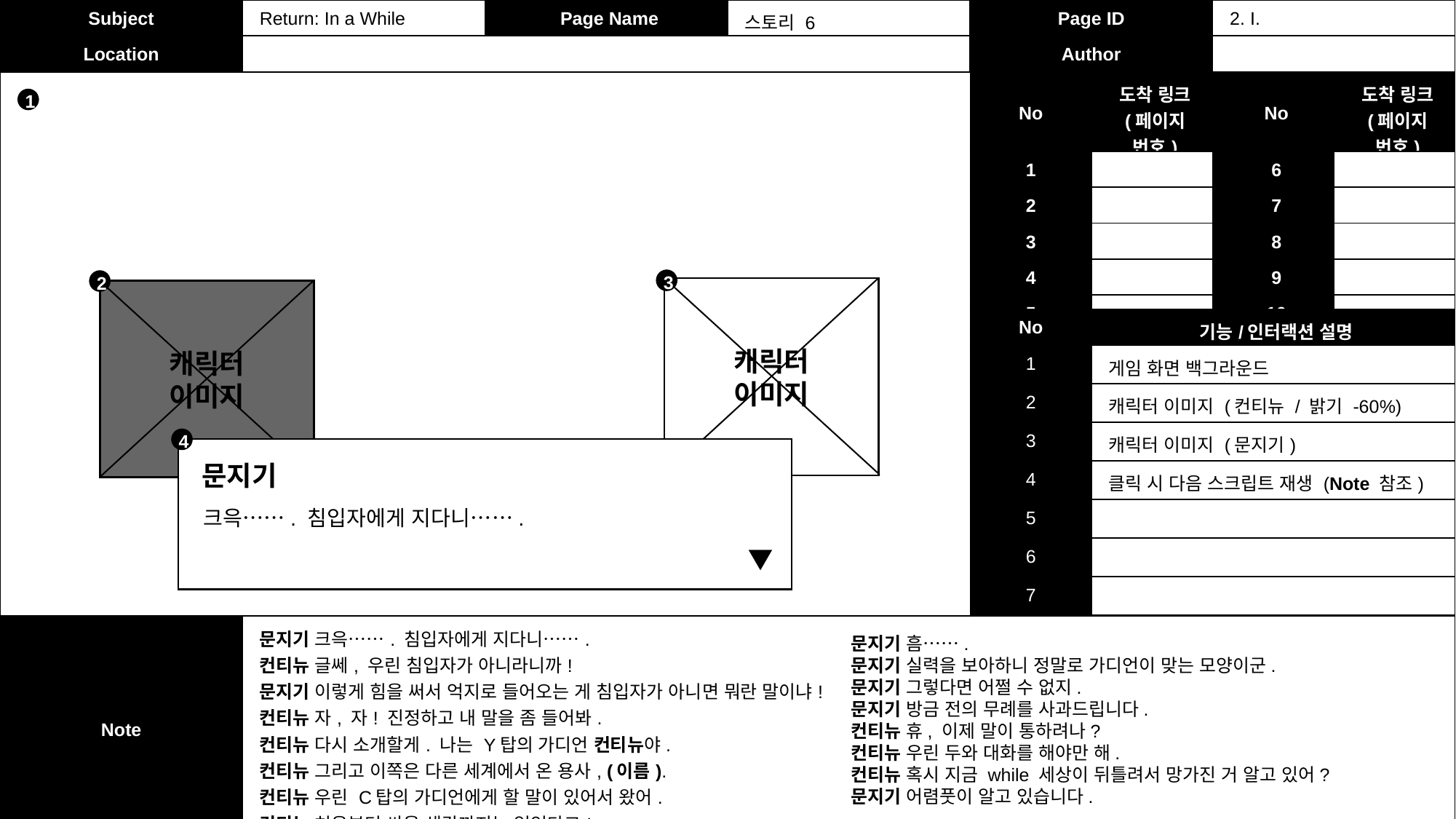

| Subject | Return: In a While | Page Name | 스토리 6 | Page ID | 2. I. |
| --- | --- | --- | --- | --- | --- |
| Location |  |  |  | Author |  |
| No | 도착 링크 (페이지 번호) | No | 도착 링크 (페이지 번호) |
| --- | --- | --- | --- |
| 1 |  | 6 |  |
| 2 |  | 7 |  |
| 3 |  | 8 |  |
| 4 |  | 9 |  |
| 5 |  | 10 |  |
1
3
2

캐릭터
이미지

캐릭터
이미지
| No | 기능/인터랙션 설명 |
| --- | --- |
| 1 | 게임 화면 백그라운드 |
| 2 | 캐릭터 이미지 (컨티뉴 / 밝기 -60%) |
| 3 | 캐릭터 이미지 (문지기) |
| 4 | 클릭 시 다음 스크립트 재생 (Note 참조) |
| 5 |  |
| 6 |  |
| 7 |  |
4

문지기
크윽……. 침입자에게 지다니…….

| Note | 문지기 크윽……. 침입자에게 지다니……. 컨티뉴 글쎄, 우린 침입자가 아니라니까! 문지기 이렇게 힘을 써서 억지로 들어오는 게 침입자가 아니면 뭐란 말이냐! 컨티뉴 자, 자! 진정하고 내 말을 좀 들어봐. 컨티뉴 다시 소개할게. 나는 Y탑의 가디언 컨티뉴야. 컨티뉴 그리고 이쪽은 다른 세계에서 온 용사, (이름). 컨티뉴 우린 C탑의 가디언에게 할 말이 있어서 왔어. 컨티뉴 처음부터 싸울 생각까지는 없었다고! |
| --- | --- |
문지기 흠…….
문지기 실력을 보아하니 정말로 가디언이 맞는 모양이군.
문지기 그렇다면 어쩔 수 없지.
문지기 방금 전의 무례를 사과드립니다.
컨티뉴 휴, 이제 말이 통하려나?
컨티뉴 우린 두와 대화를 해야만 해.
컨티뉴 혹시 지금 while 세상이 뒤틀려서 망가진 거 알고 있어?
문지기 어렴풋이 알고 있습니다.